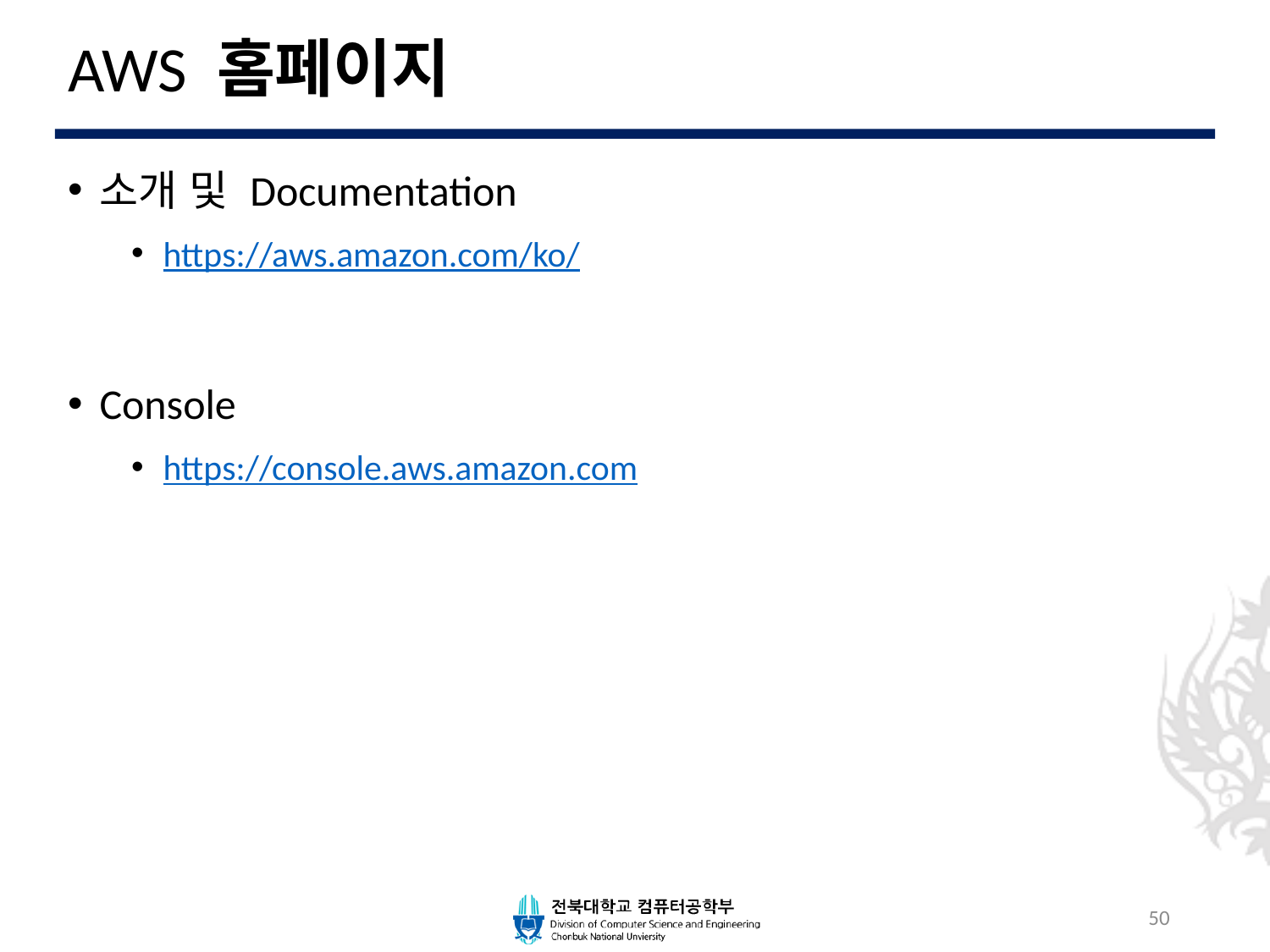

# AWS 홈페이지
소개 및 Documentation
https://aws.amazon.com/ko/

Console
https://console.aws.amazon.com

50